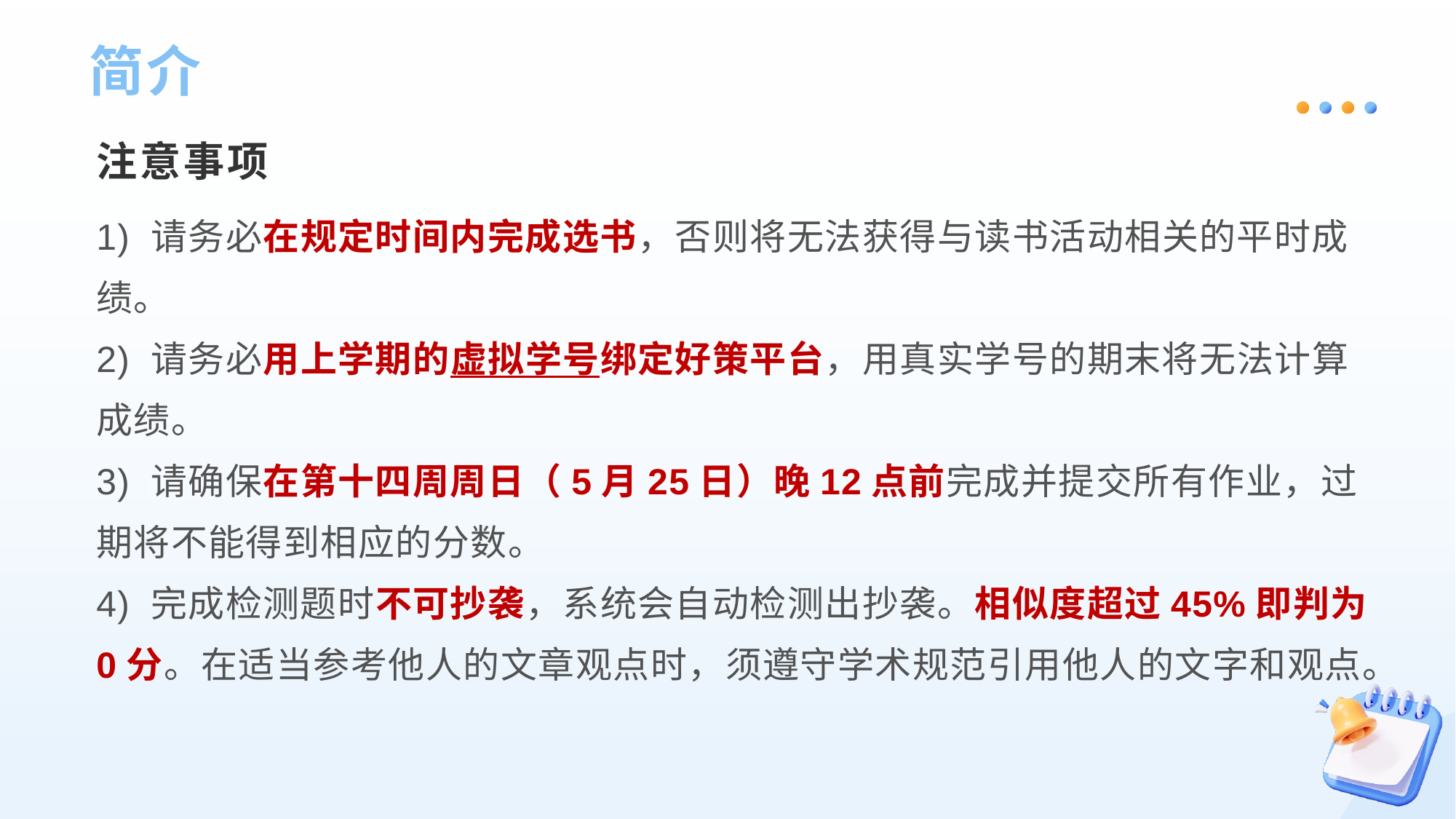

简介
注意事项
1) 请务必在规定时间内完成选书，否则将无法获得与读书活动相关的平时成绩。
2) 请务必用上学期的虚拟学号绑定好策平台，用真实学号的期末将无法计算成绩。
3) 请确保在第十四周周日（5月25日）晚12点前完成并提交所有作业，过期将不能得到相应的分数。
4) 完成检测题时不可抄袭，系统会自动检测出抄袭。相似度超过45%即判为0分。在适当参考他人的文章观点时，须遵守学术规范引用他人的文字和观点。